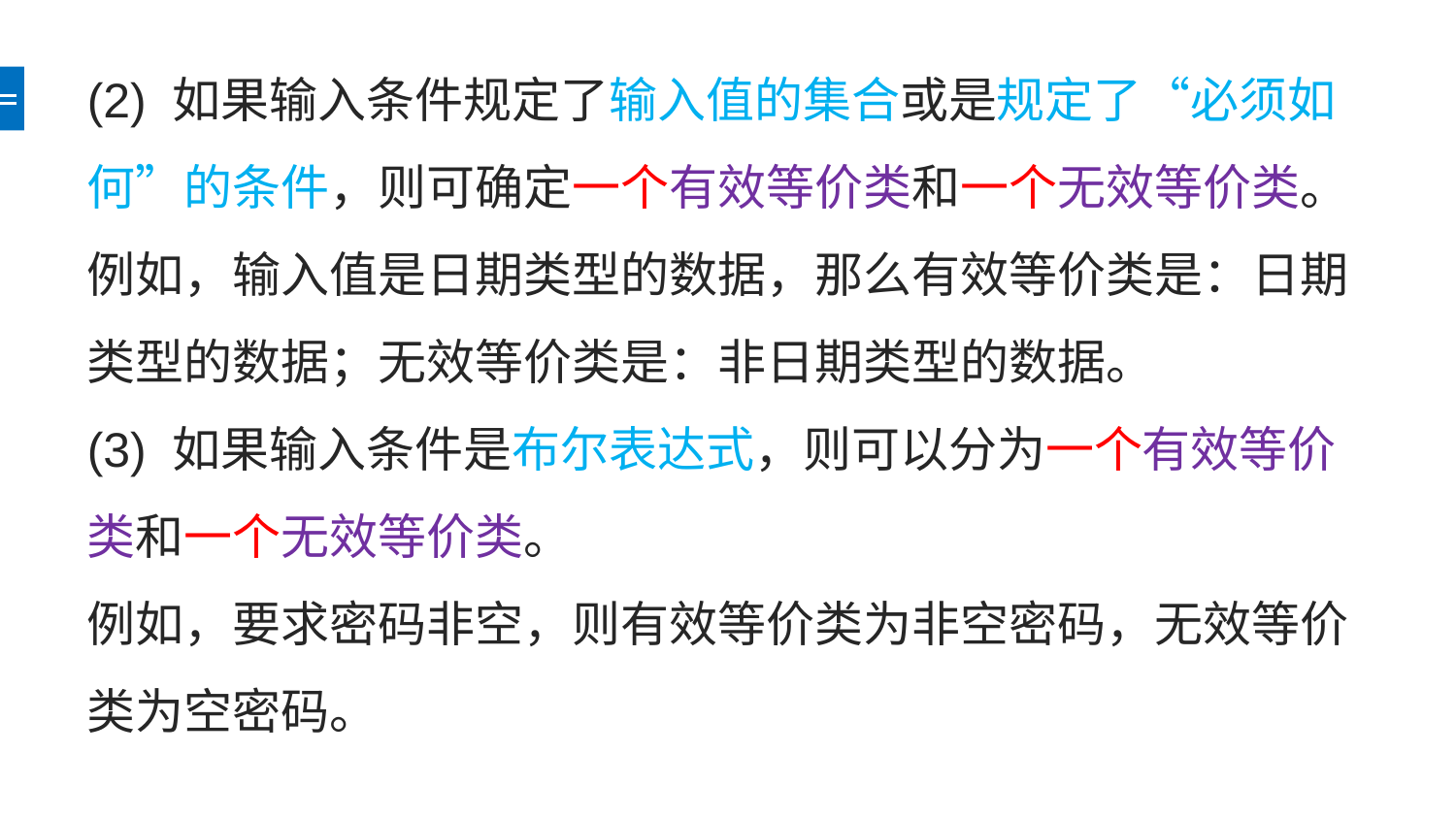

(2) 如果输入条件规定了输入值的集合或是规定了“必须如何”的条件，则可确定一个有效等价类和一个无效等价类。
例如，输入值是日期类型的数据，那么有效等价类是：日期类型的数据；无效等价类是：非日期类型的数据。
(3) 如果输入条件是布尔表达式，则可以分为一个有效等价类和一个无效等价类。
例如，要求密码非空，则有效等价类为非空密码，无效等价类为空密码。